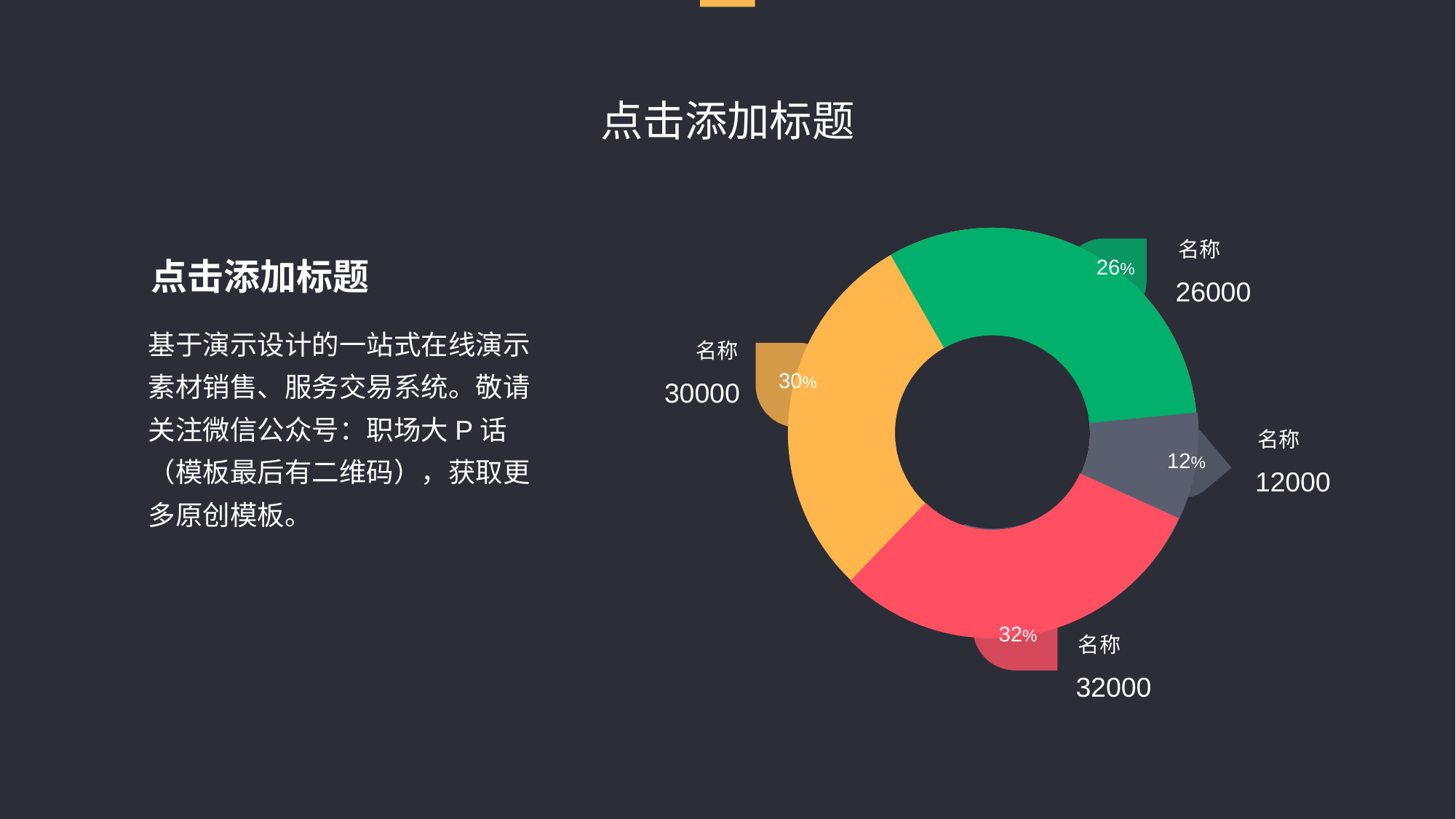

点击添加标题

名称

点击添加标题
26%
26000
基于演示设计的一站式在线演示素材销售、服务交易系统。敬请关注微信公众号：职场大P话（模板最后有二维码），获取更多原创模板。
名称

30%
30000
名称

12%
12000

32%
名称
32000